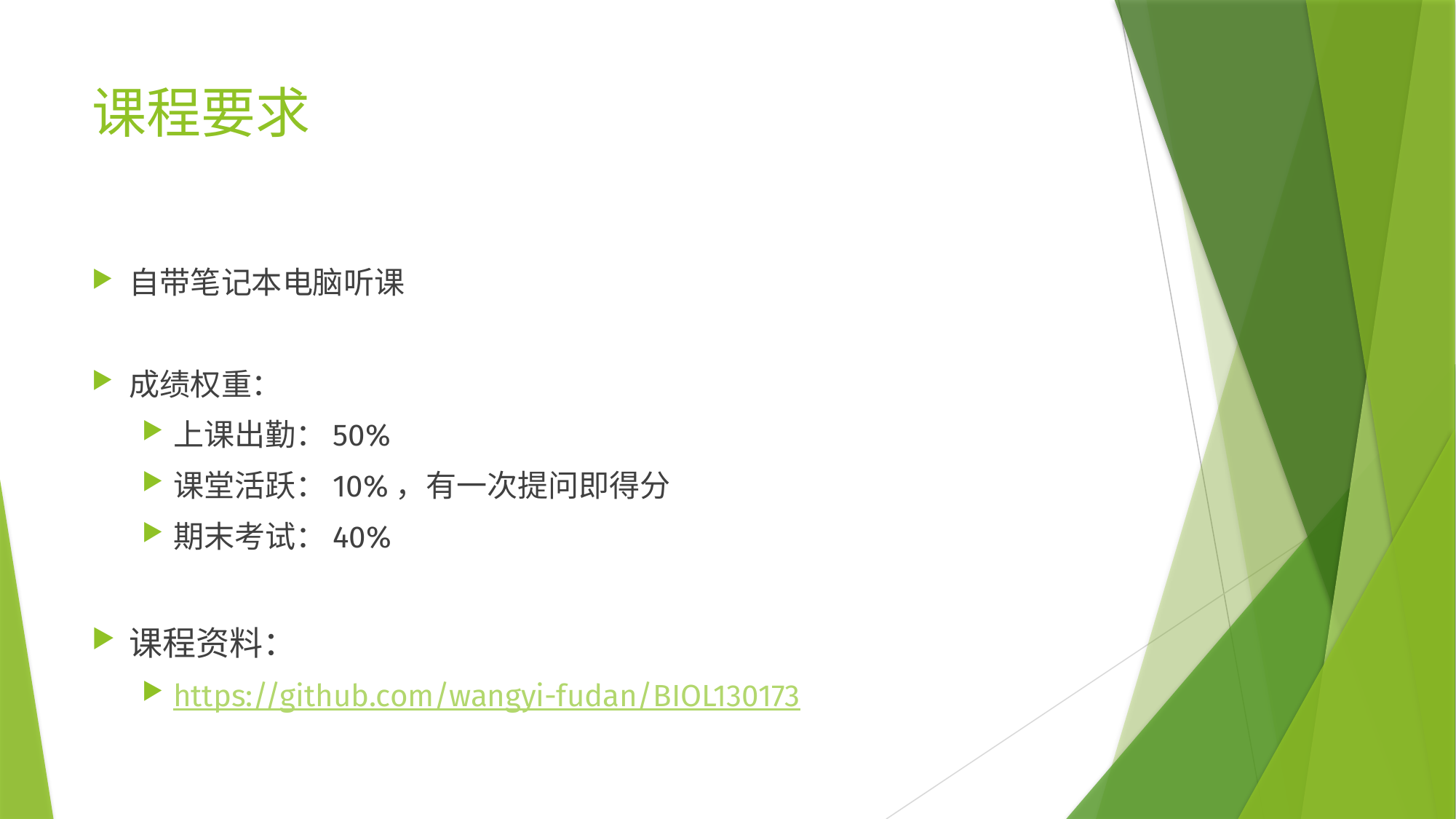

# 课程要求
自带笔记本电脑听课

成绩权重：
上课出勤：50%
课堂活跃：10%，有一次提问即得分
期末考试：40%

课程资料：
https://github.com/wangyi-fudan/BIOL130173